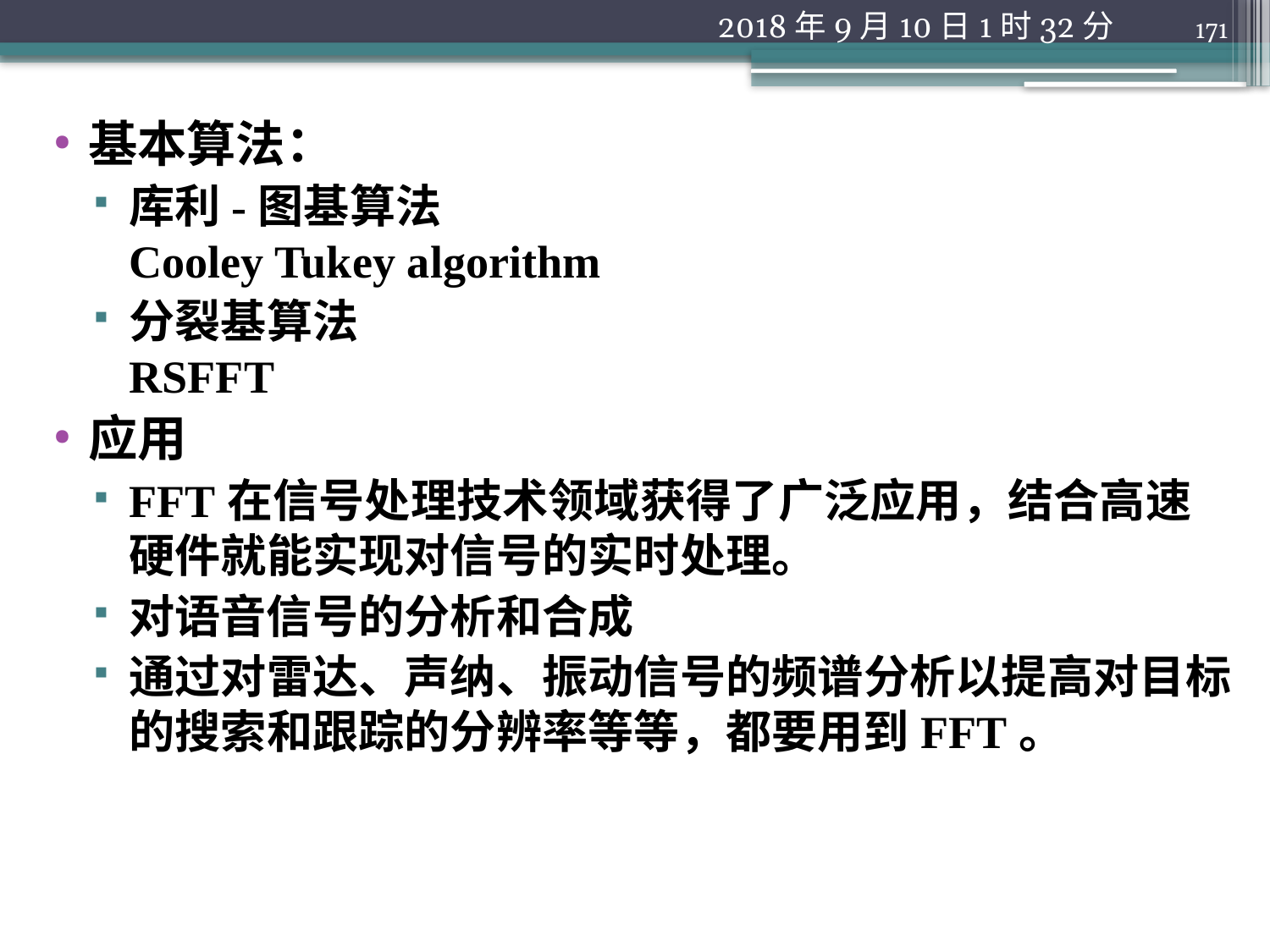

2018年9月10日1时32分
171
基本算法：
库利-图基算法
Cooley Tukey algorithm
分裂基算法
RSFFT
应用
FFT在信号处理技术领域获得了广泛应用，结合高速硬件就能实现对信号的实时处理。
对语音信号的分析和合成
通过对雷达、声纳、振动信号的频谱分析以提高对目标的搜索和跟踪的分辨率等等，都要用到FFT。